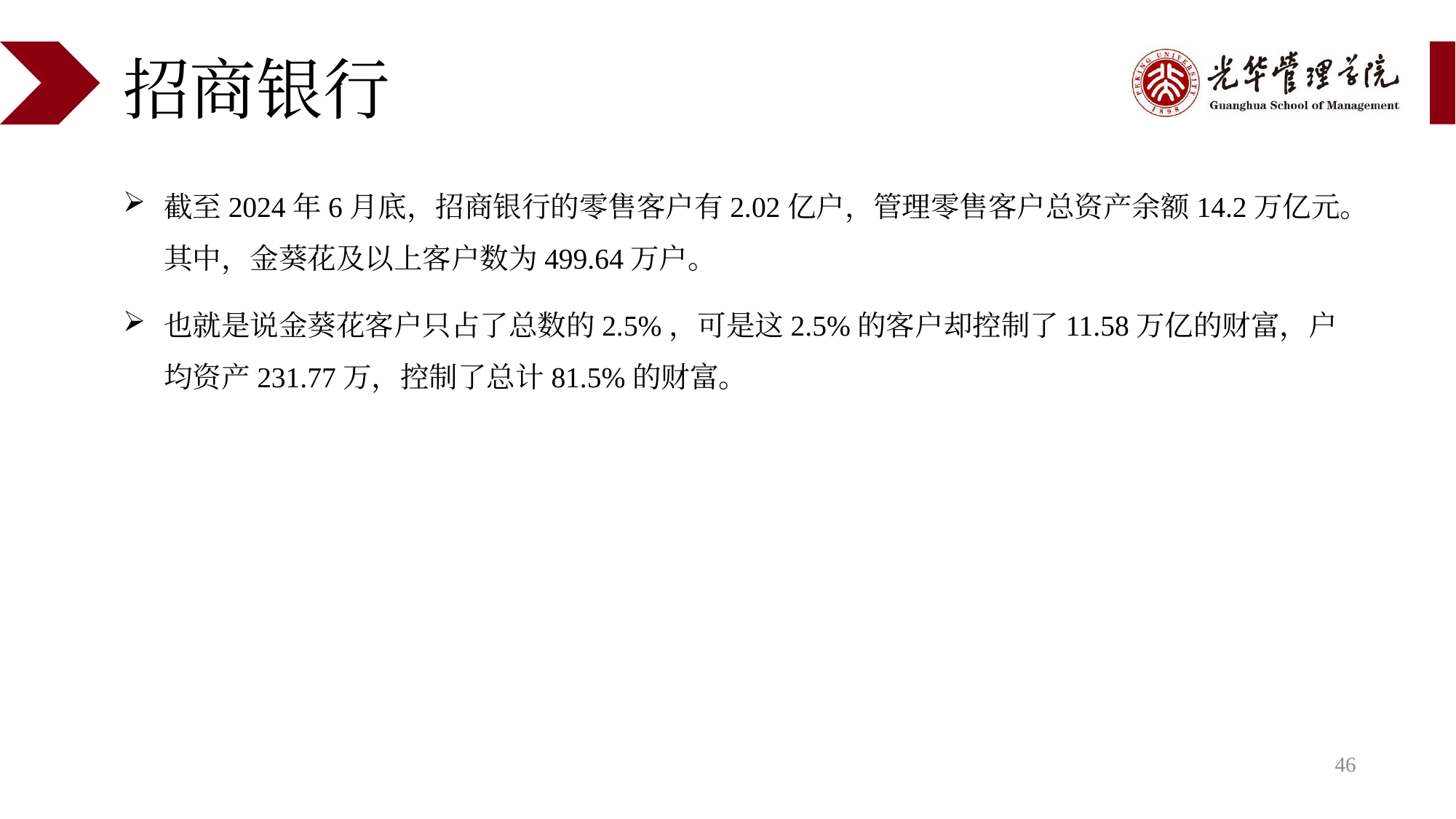

# 招商银行
截至2024年6月底，招商银行的零售客户有2.02亿户，管理零售客户总资产余额14.2万亿元。其中，金葵花及以上客户数为499.64万户。
也就是说金葵花客户只占了总数的2.5%，可是这2.5%的客户却控制了11.58万亿的财富，户均资产231.77万，控制了总计81.5%的财富。
46